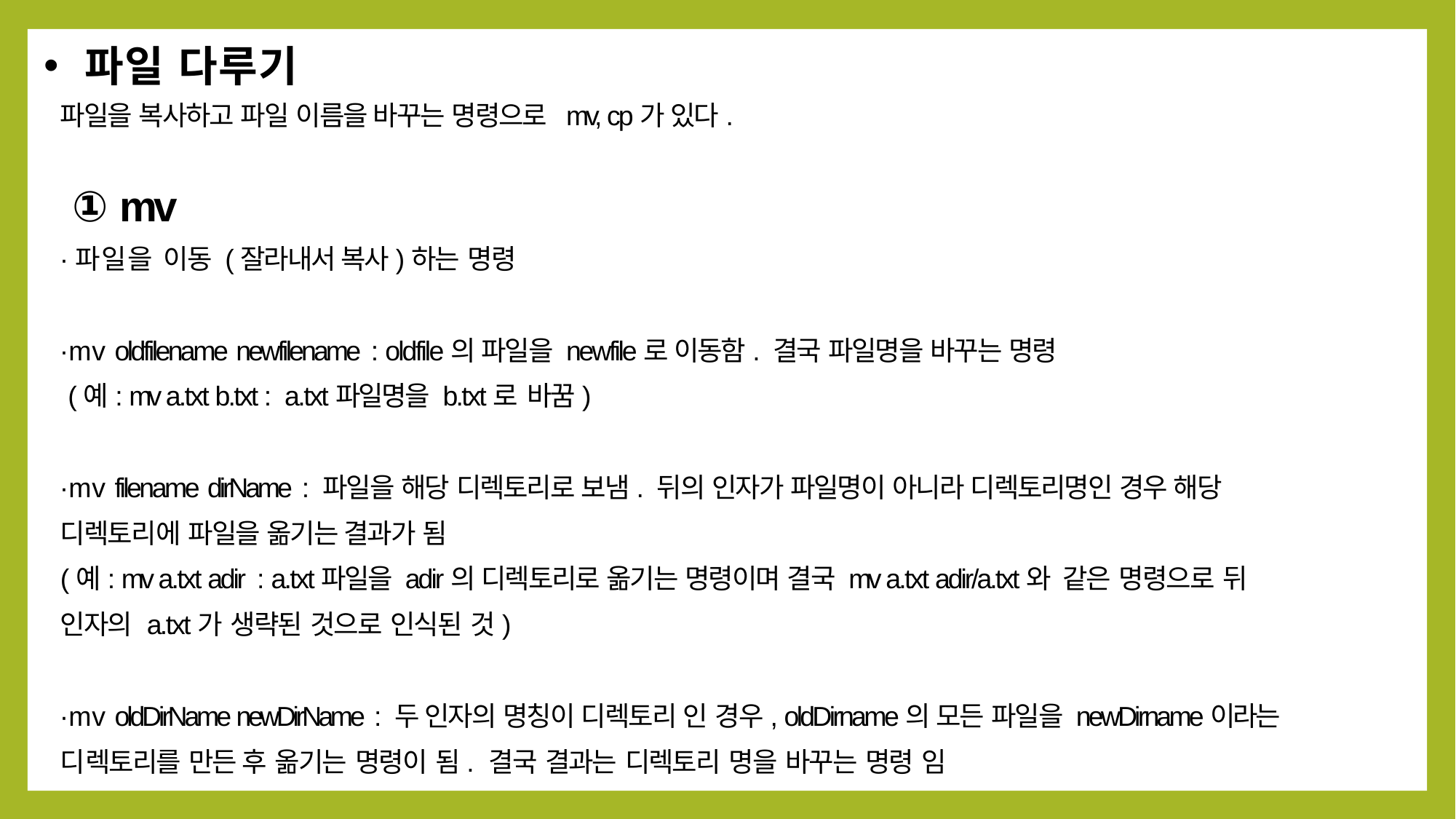

파일 다루기
파일을 복사하고 파일 이름을 바꾸는 명령으로  mv, cp가 있다.

 ① mv
∙파일을 이동 (잘라내서 복사)하는 명령

∙mv oldfilename newfilename  : oldfile의 파일을 newfile로 이동함. 결국 파일명을 바꾸는 명령
 (예: mv a.txt b.txt :  a.txt파일명을 b.txt로 바꿈)

∙mv filename dirName  : 파일을 해당 디렉토리로 보냄. 뒤의 인자가 파일명이 아니라 디렉토리명인 경우 해당
디렉토리에 파일을 옮기는 결과가 됨
(예: mv a.txt adir  : a.txt파일을 adir의 디렉토리로 옮기는 명령이며 결국 mv a.txt adir/a.txt와  같은 명령으로 뒤
인자의 a.txt가 생략된 것으로 인식된 것)

∙mv oldDirName newDirName  : 두 인자의 명칭이 디렉토리 인 경우, oldDirname의 모든 파일을 newDirname이라는
디렉토리를 만든 후 옮기는 명령이 됨. 결국 결과는 디렉토리 명을 바꾸는 명령 임